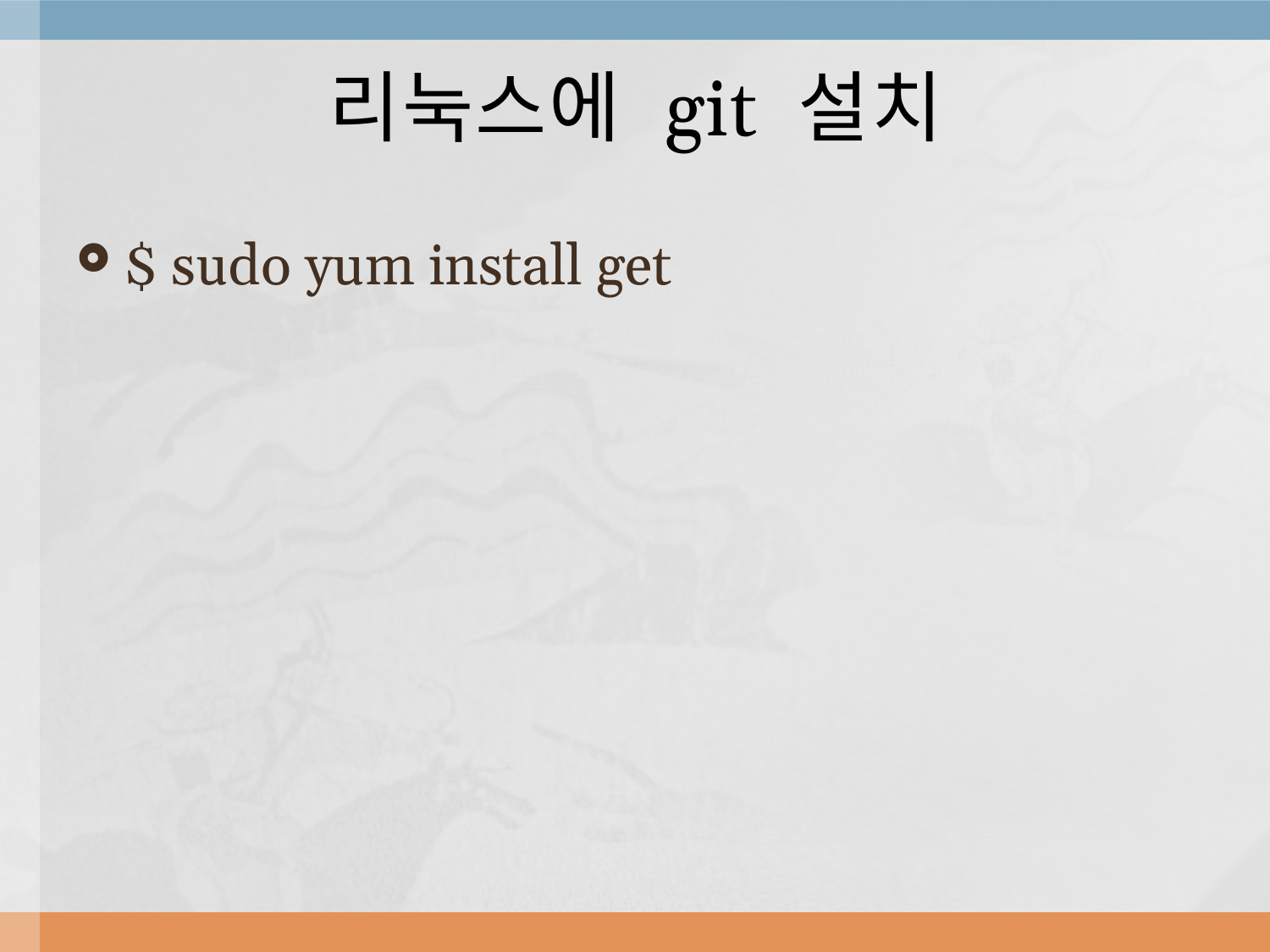

# 리눅스에 git 설치
$ sudo yum install get